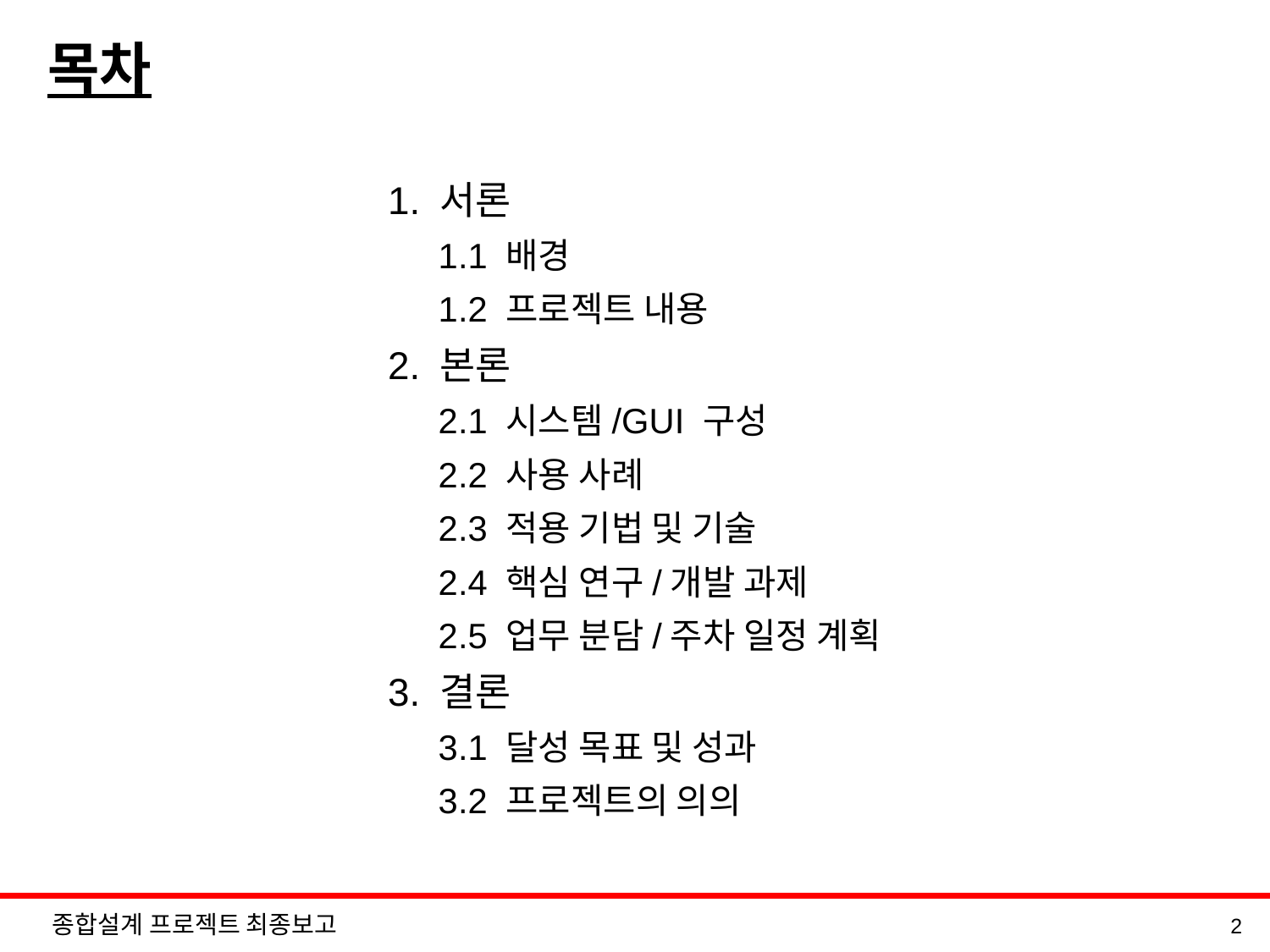

# 목차
1. 서론
1.1 배경
1.2 프로젝트 내용
2. 본론
2.1 시스템/GUI 구성
2.2 사용 사례
2.3 적용 기법 및 기술
2.4 핵심 연구/개발 과제
2.5 업무 분담/주차 일정 계획
3. 결론
3.1 달성 목표 및 성과
3.2 프로젝트의 의의